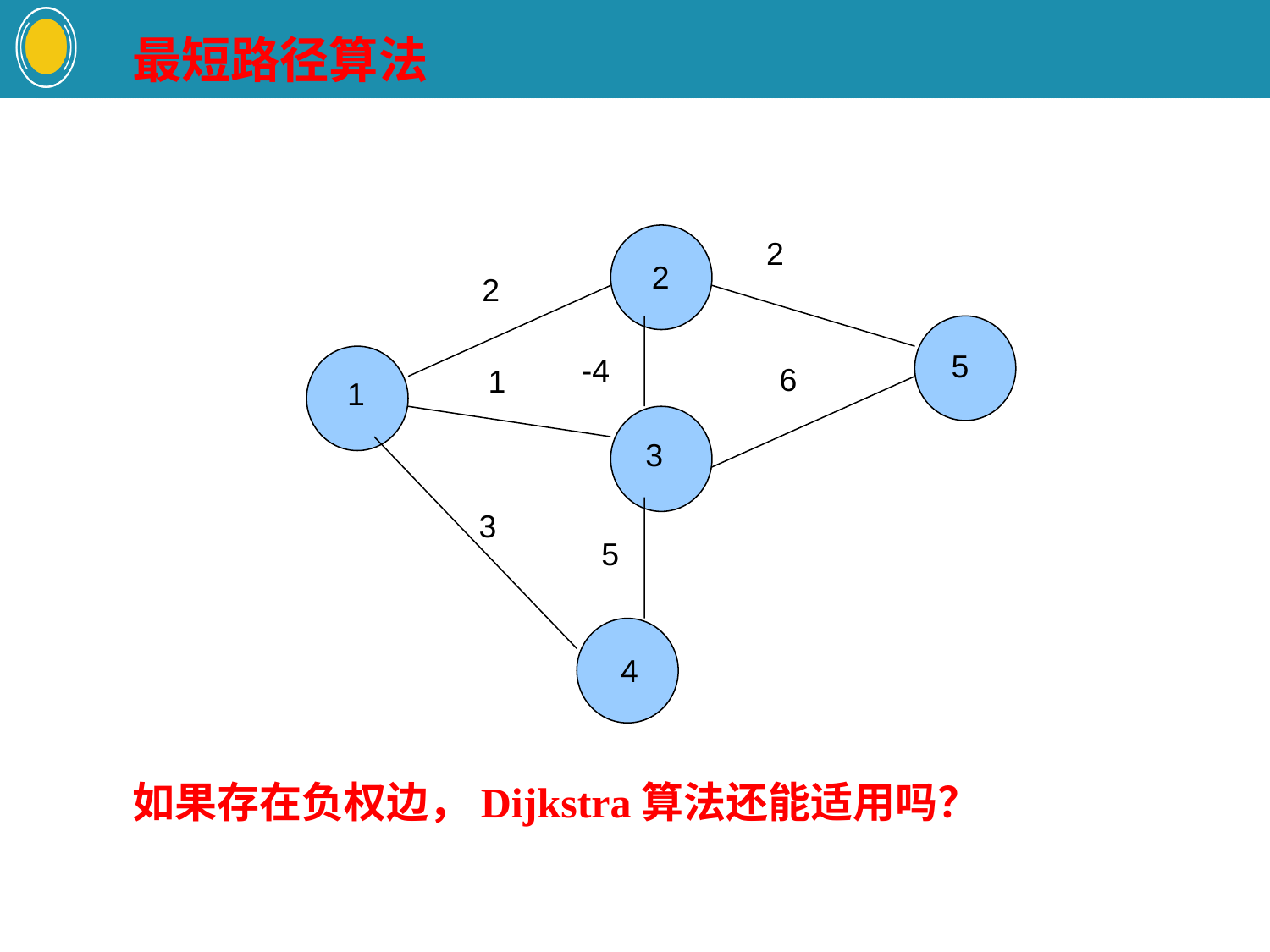

最短路径算法

2

2

2

5

-4

6

1

1

3

3

5

4

如果存在负权边，Dijkstra算法还能适用吗？